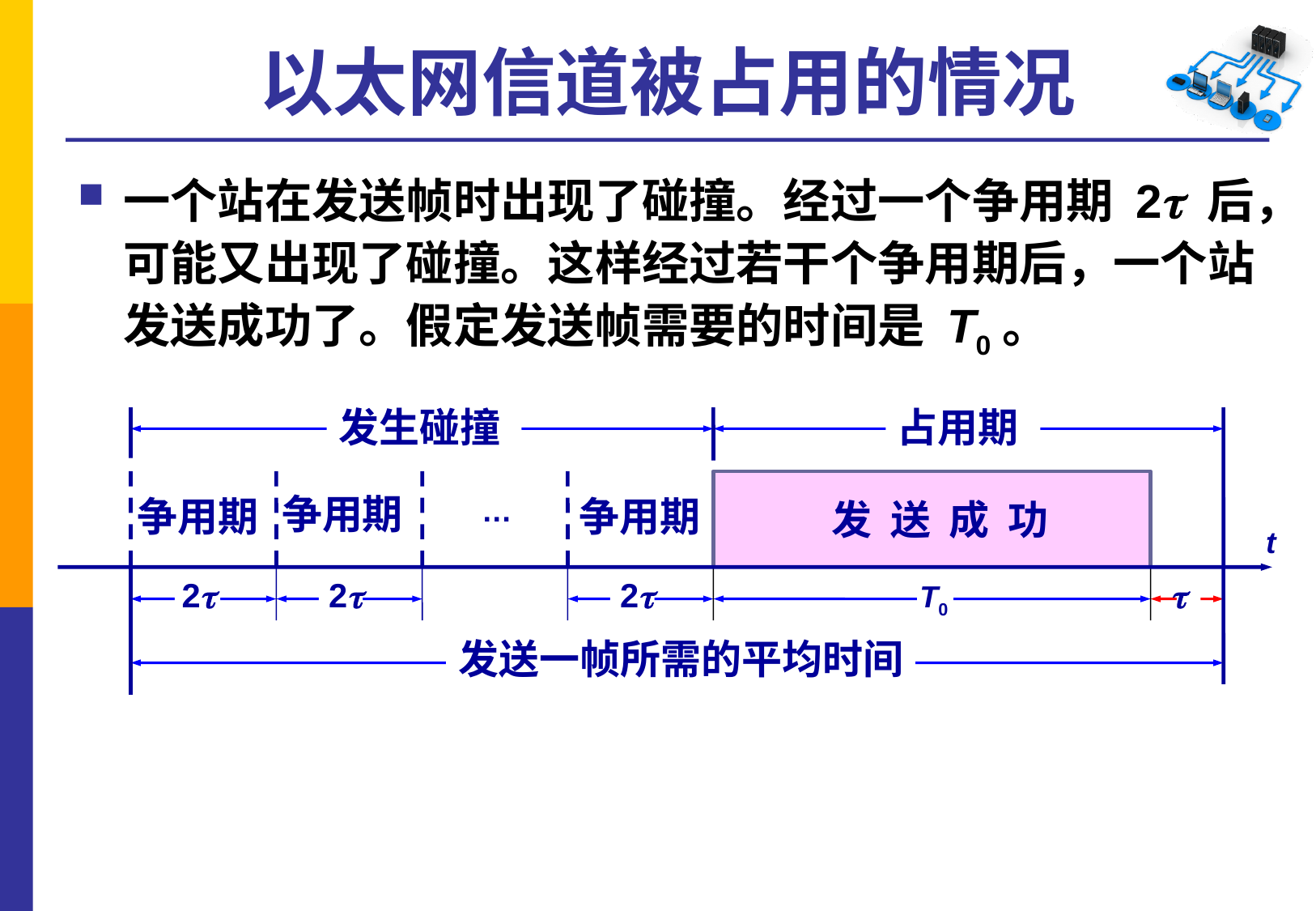

# 以太网信道被占用的情况
一个站在发送帧时出现了碰撞。经过一个争用期 2τ 后，可能又出现了碰撞。这样经过若干个争用期后，一个站发送成功了。假定发送帧需要的时间是 T0。
发生碰撞
占用期

争用期
争用期
争用期
…
发  送  成  功
t

2τ
2τ
2τ
τ
T0

发送一帧所需的平均时间